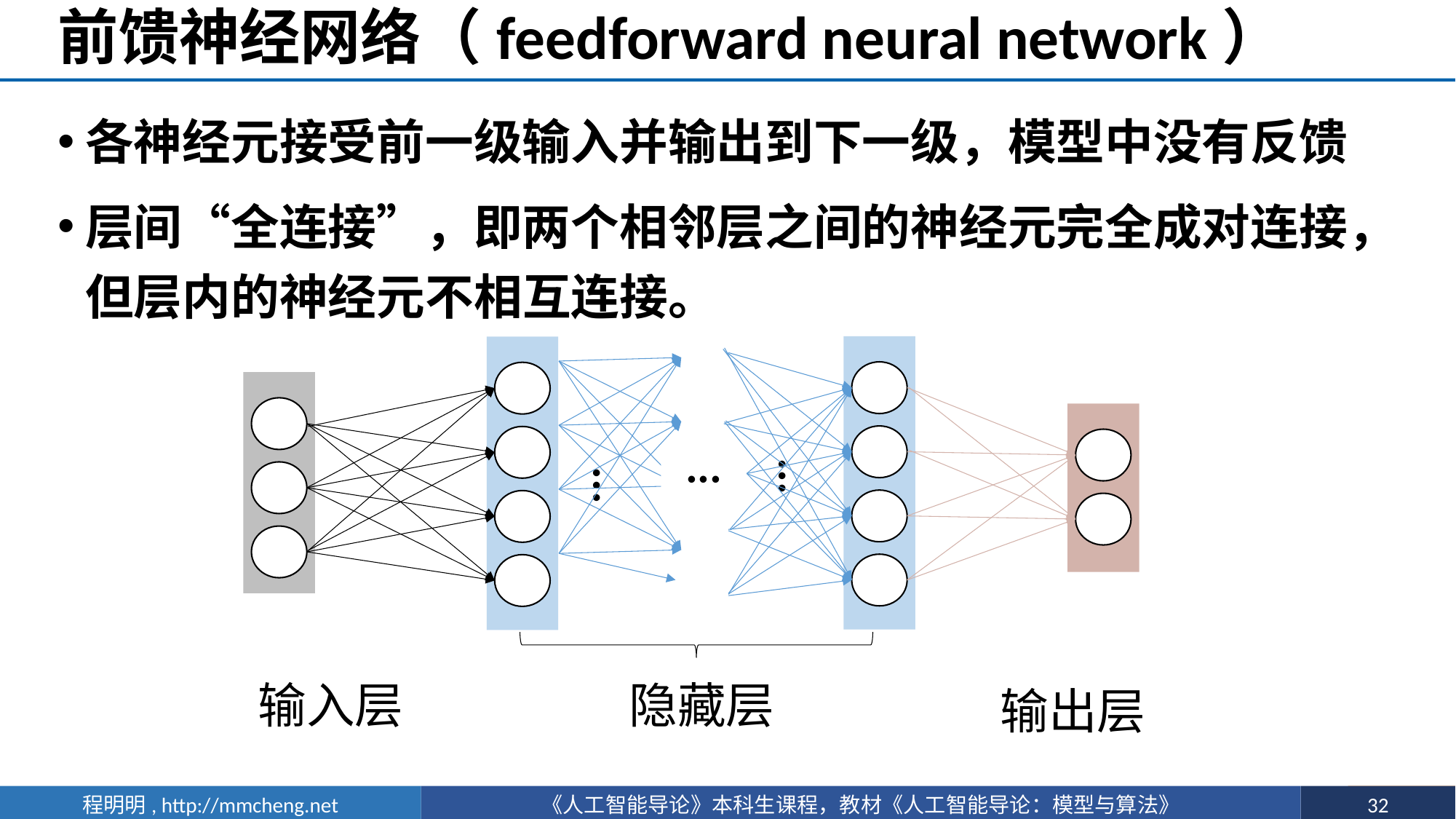

# 前馈神经网络（feedforward neural network）
各神经元接受前一级输入并输出到下一级，模型中没有反馈
层间“全连接”，即两个相邻层之间的神经元完全成对连接，但层内的神经元不相互连接。

···
···

···

隐藏层
输入层
输出层